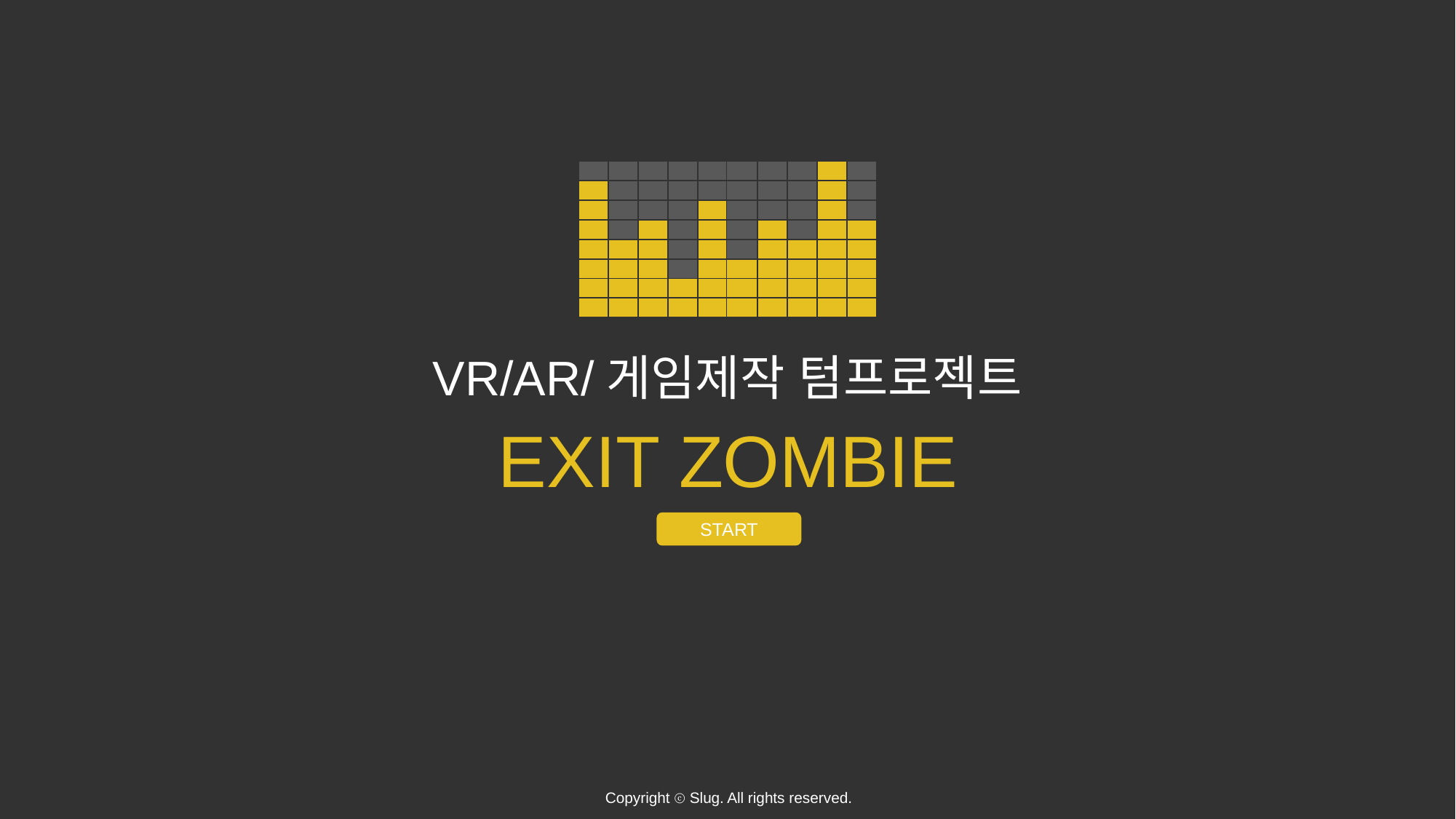

|  |  |  |  |  |  |  |  |  |  |
| --- | --- | --- | --- | --- | --- | --- | --- | --- | --- |
|  |  |  |  |  |  |  |  |  |  |
|  |  |  |  |  |  |  |  |  |  |
|  |  |  |  |  |  |  |  |  |  |
|  |  |  |  |  |  |  |  |  |  |
|  |  |  |  |  |  |  |  |  |  |
|  |  |  |  |  |  |  |  |  |  |
|  |  |  |  |  |  |  |  |  |  |
VR/AR/게임제작 텀프로젝트
EXIT ZOMBIE
START
Copyright ⓒ Slug. All rights reserved.